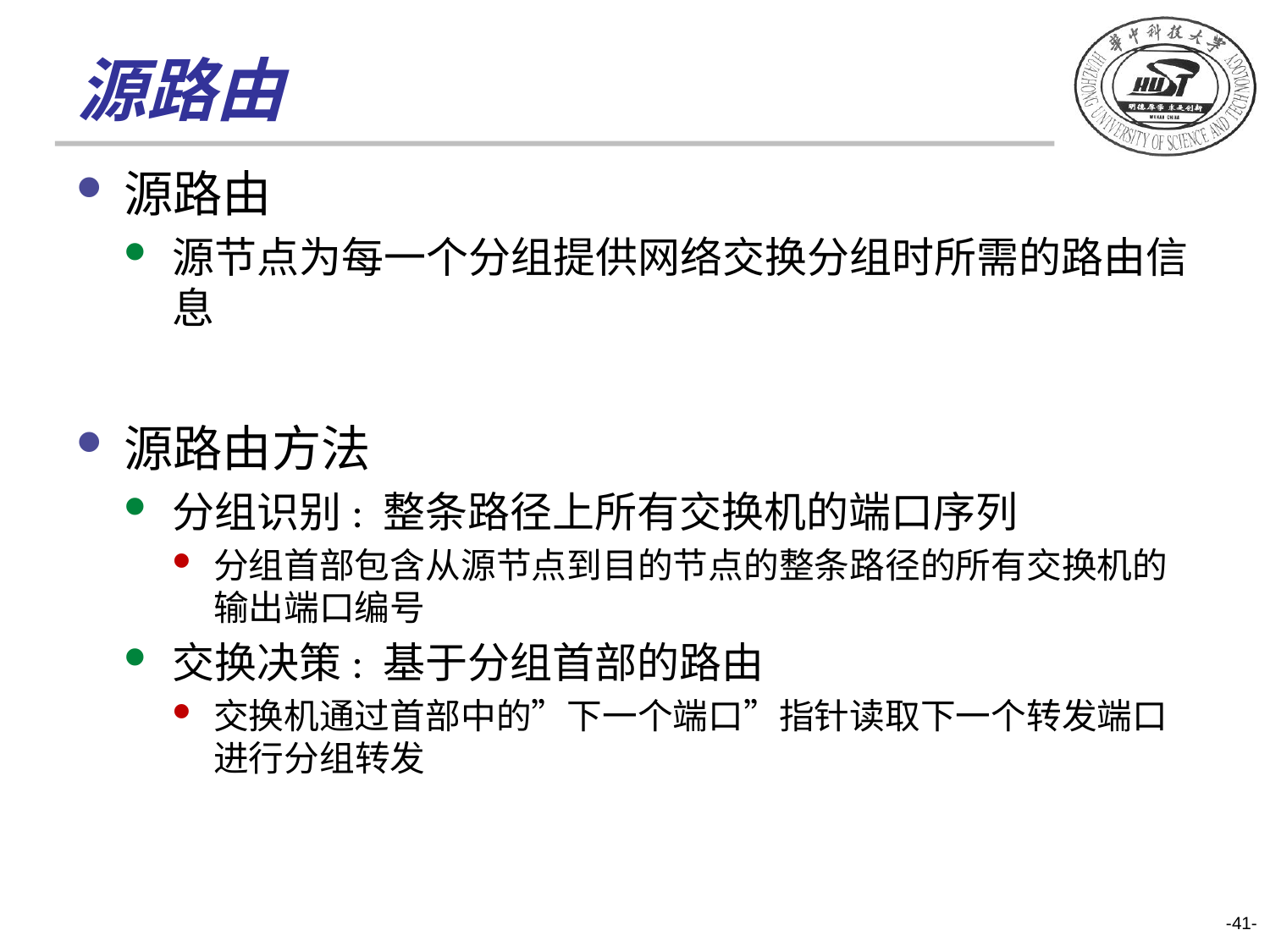

# 源路由
源路由
源节点为每一个分组提供网络交换分组时所需的路由信息

源路由方法
分组识别: 整条路径上所有交换机的端口序列
分组首部包含从源节点到目的节点的整条路径的所有交换机的输出端口编号
交换决策: 基于分组首部的路由
交换机通过首部中的”下一个端口”指针读取下一个转发端口进行分组转发

-41-